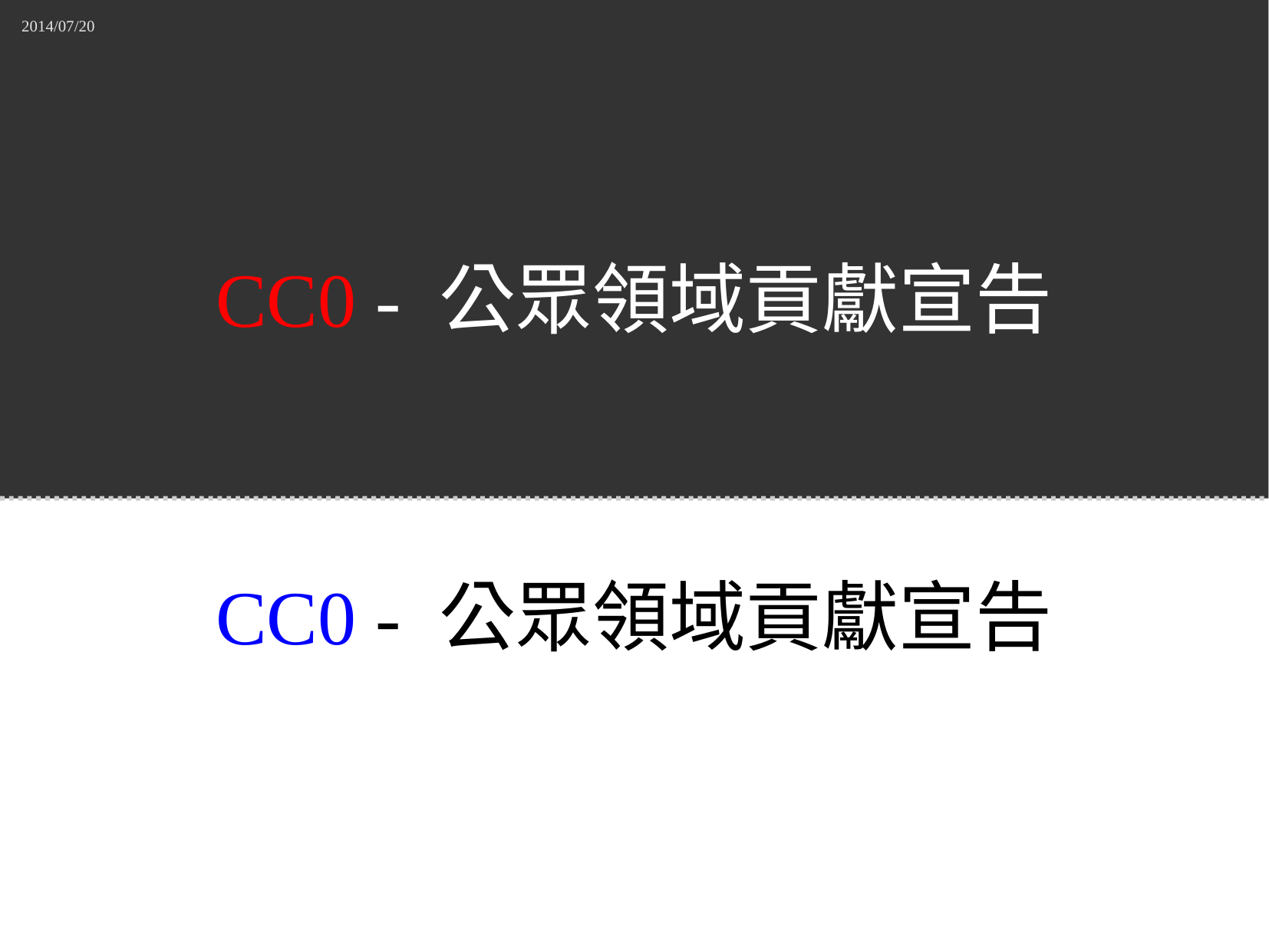

2014/07/20
CC0 - 公眾領域貢獻宣告

CC0 - 公眾領域貢獻宣告